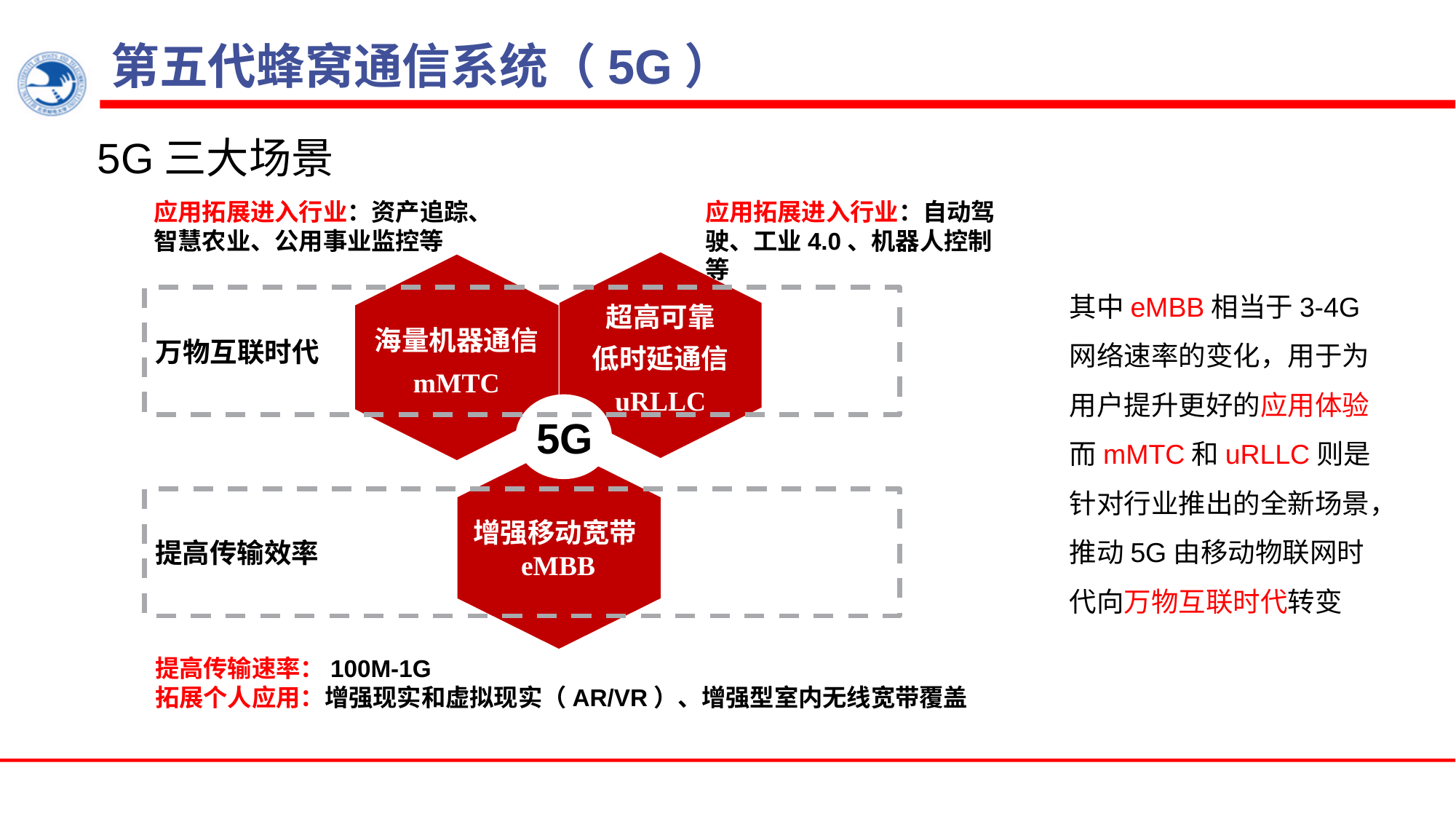

# 第五代蜂窝通信系统（5G）
5G三大场景
应用拓展进入行业：资产追踪、智慧农业、公用事业监控等
应用拓展进入行业：自动驾驶、工业4.0、机器人控制等

超高可靠
低时延通信
uRLLC

海量机器通信
mMTC
其中eMBB相当于3-4G网络速率的变化，用于为用户提升更好的应用体验
而mMTC和uRLLC则是针对行业推出的全新场景，推动5G由移动物联网时代向万物互联时代转变

万物互联时代

5G

增强移动宽带eMBB

提高传输效率

提高传输速率：100M-1G
拓展个人应用：增强现实和虚拟现实（AR/VR）、增强型室内无线宽带覆盖
6